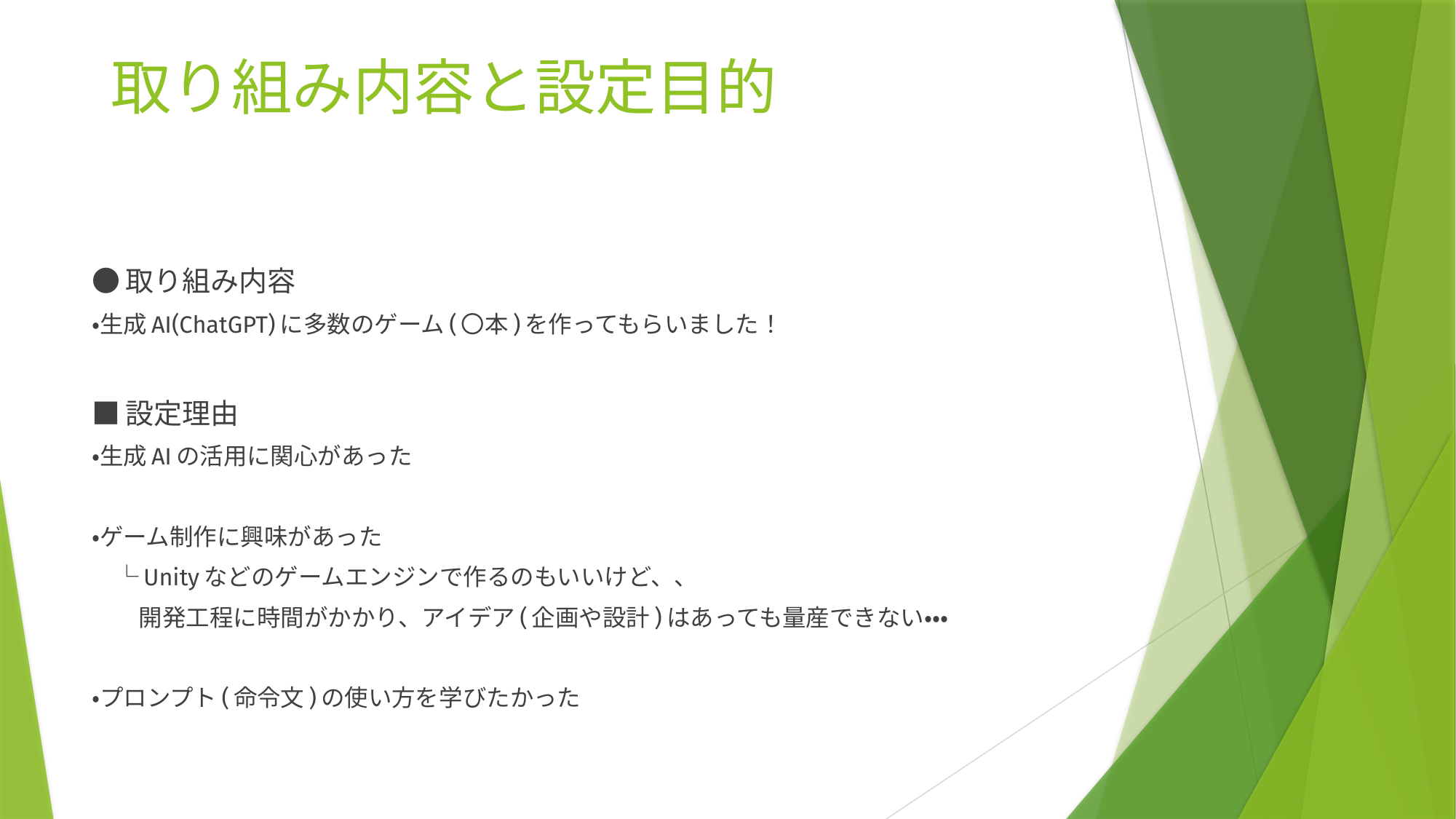

# 取り組み内容と設定目的
●取り組み内容
・生成AI(ChatGPT)に多数のゲーム(〇本)を作ってもらいました！

■設定理由
・生成AIの活用に関心があった

・ゲーム制作に興味があった
　└Unityなどのゲームエンジンで作るのもいいけど、、
　　開発工程に時間がかかり、アイデア(企画や設計)はあっても量産できない・・・

・プロンプト(命令文)の使い方を学びたかった